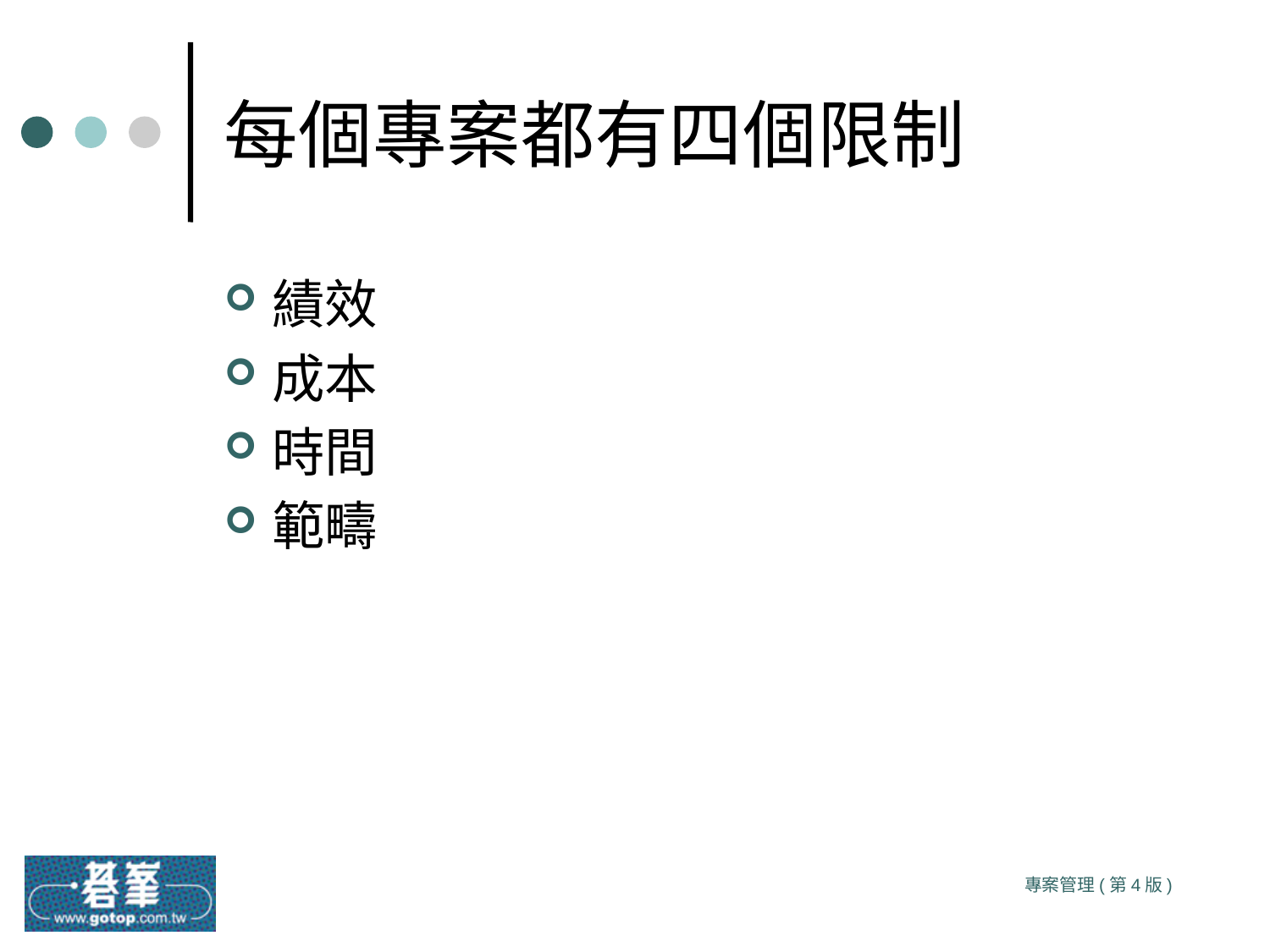

# 每個專案都有四個限制
績效
成本
時間
範疇
專案管理(第4版)